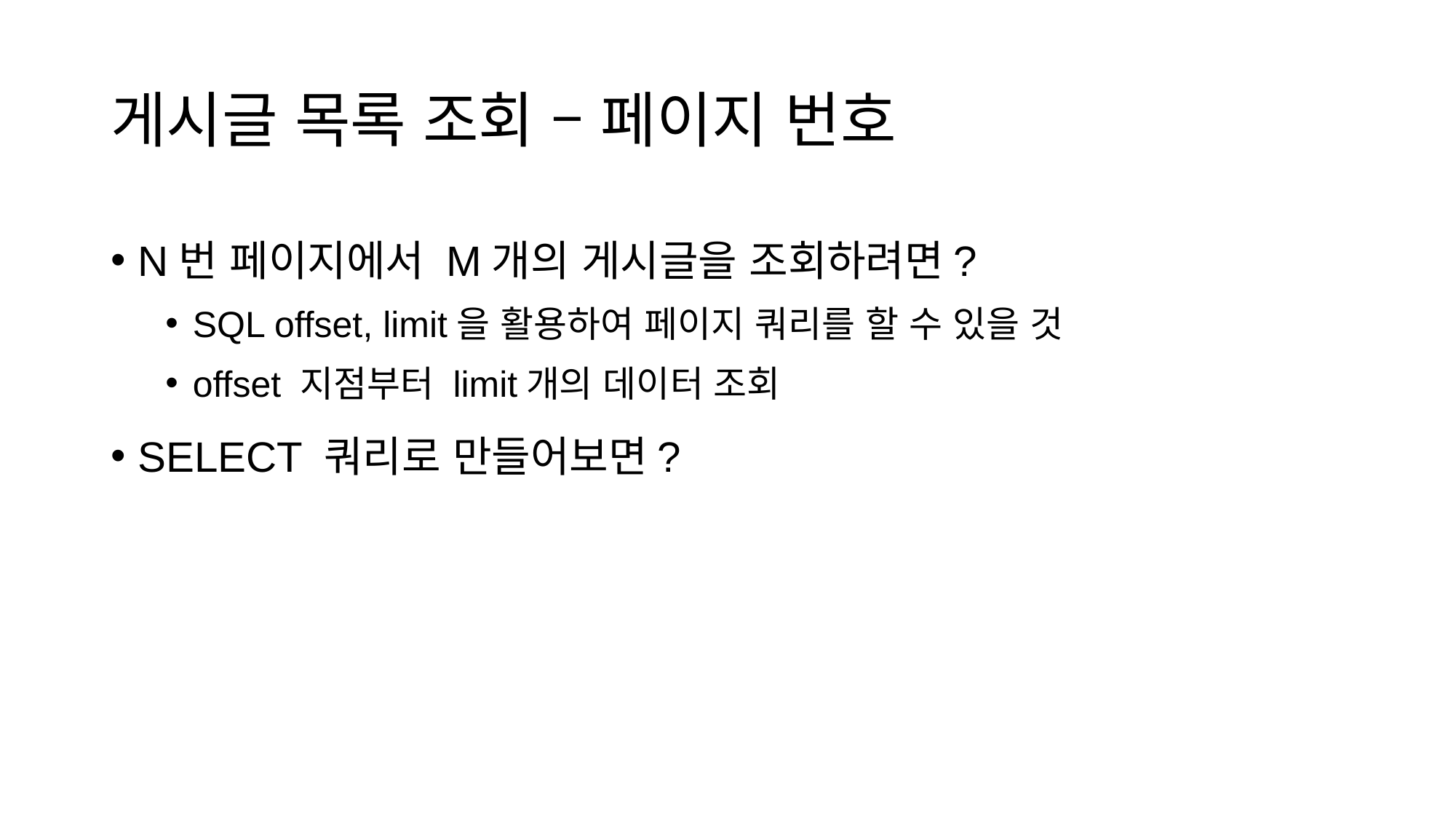

# 게시글 목록 조회 – 페이지 번호
N번 페이지에서 M개의 게시글을 조회하려면?
SQL offset, limit을 활용하여 페이지 쿼리를 할 수 있을 것
offset 지점부터 limit개의 데이터 조회
SELECT 쿼리로 만들어보면?